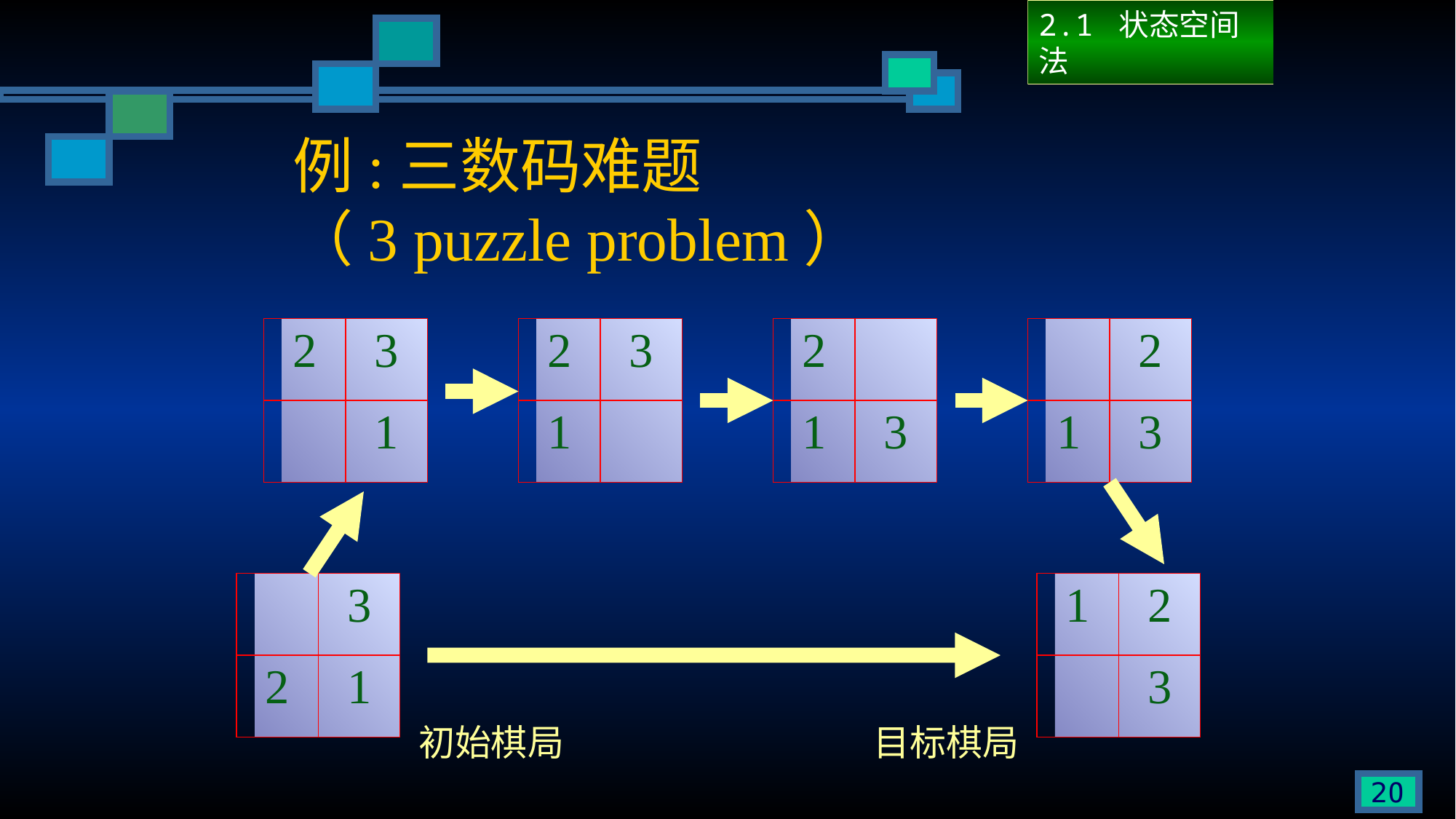

2.1 状态空间法
# 例:三数码难题 （3 puzzle problem）
2

3

1
2

3
1

2

1
3

2
1
3

3
2
1
1

2

3

初始棋局
目标棋局
20